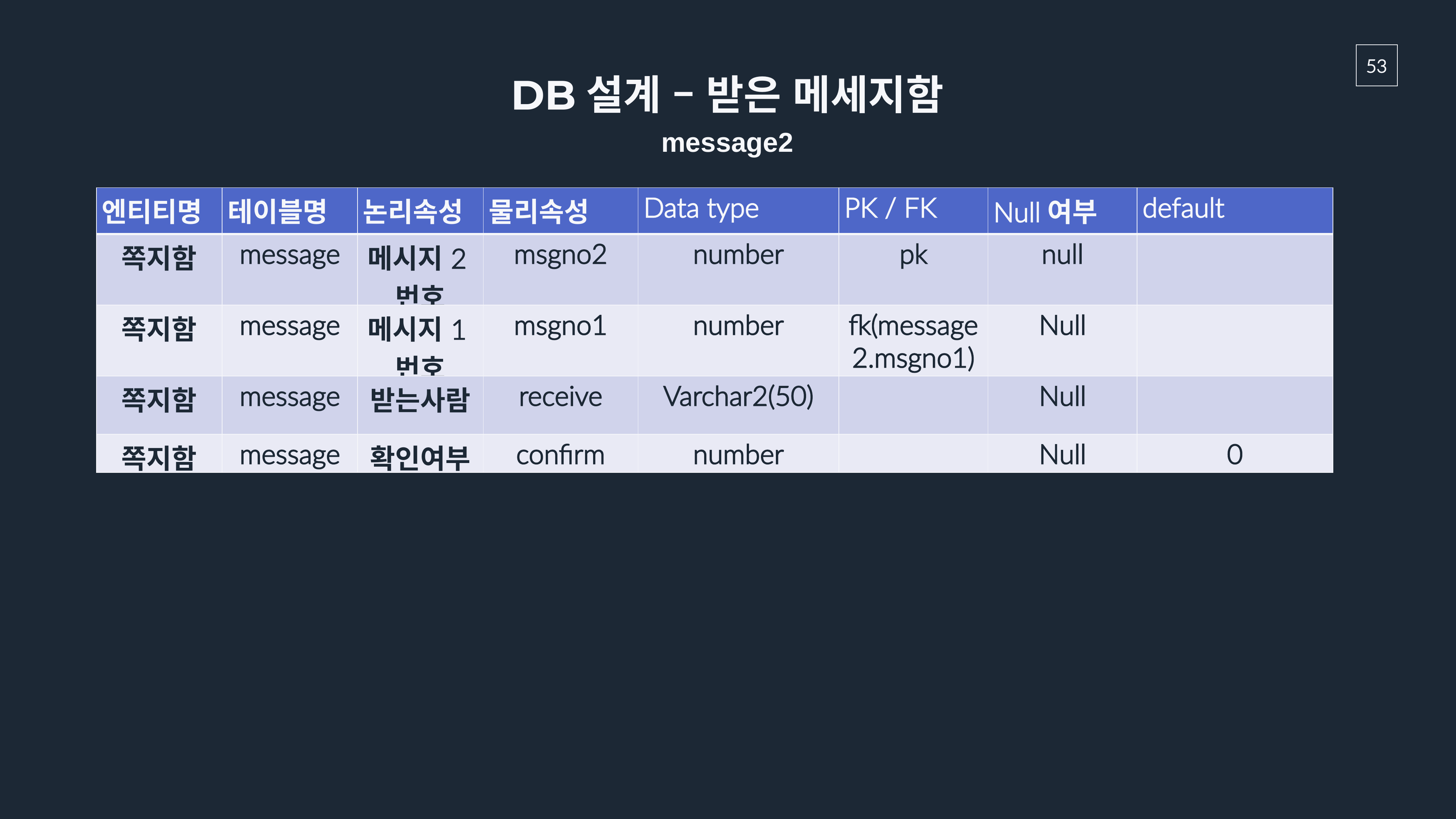

DB설계 – 받은 메세지함
message2
| 엔티티명 | 테이블명 | 논리속성 | 물리속성 | Data type | PK / FK | Null여부 | default |
| --- | --- | --- | --- | --- | --- | --- | --- |
| 쪽지함 | message | 메시지2번호 | msgno2 | number | pk | null |  |
| 쪽지함 | message | 메시지1번호 | msgno1 | number | fk(message2.msgno1) | Null |  |
| 쪽지함 | message | 받는사람 | receive | Varchar2(50) |  | Null |  |
| 쪽지함 | message | 확인여부 | confirm | number |  | Null | 0 |